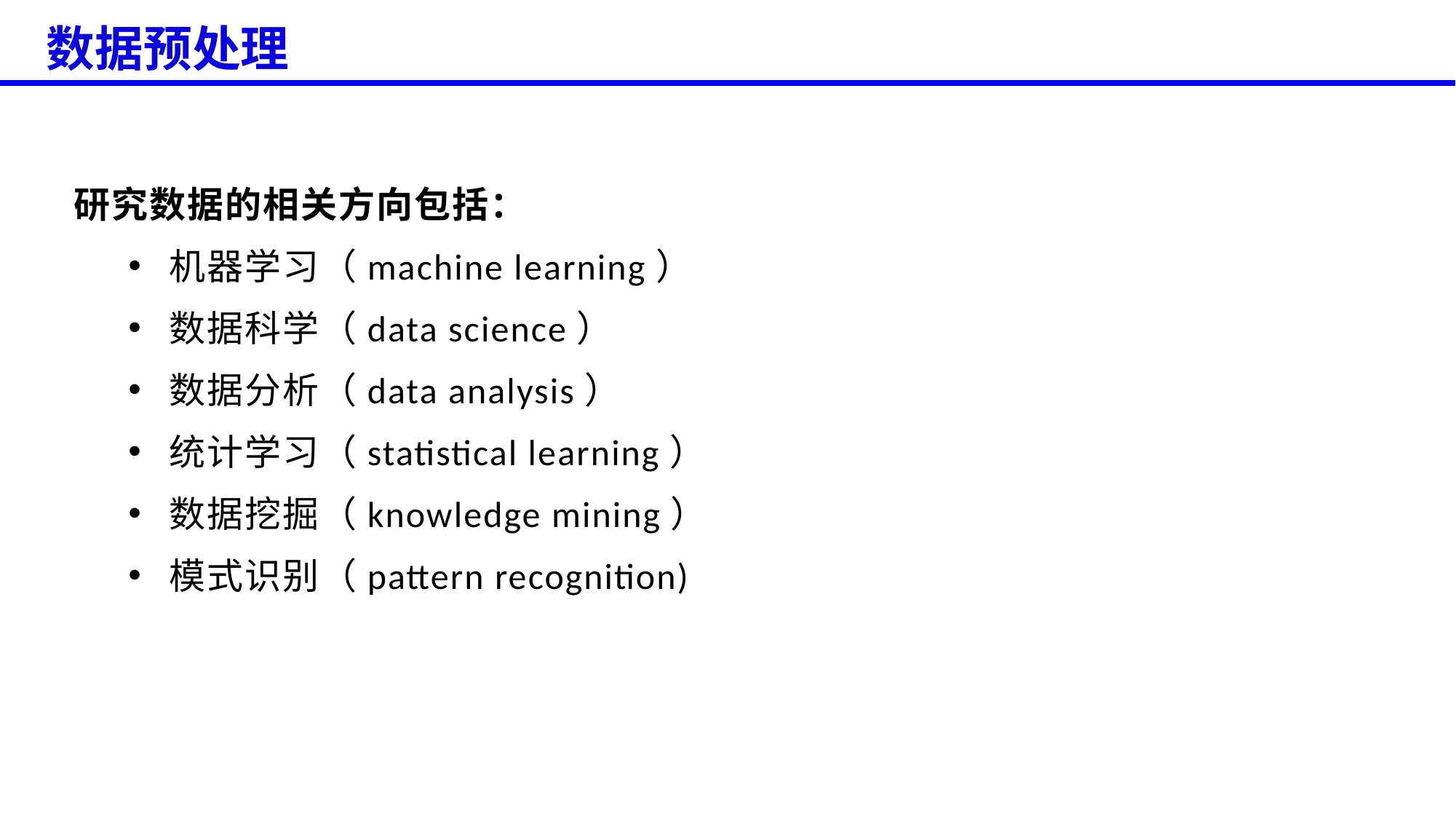

数据预处理
研究数据的相关方向包括：
机器学习（machine learning）
数据科学（data science）
数据分析（data analysis）
统计学习（statistical learning）
数据挖掘（knowledge mining）
模式识别（pattern recognition)